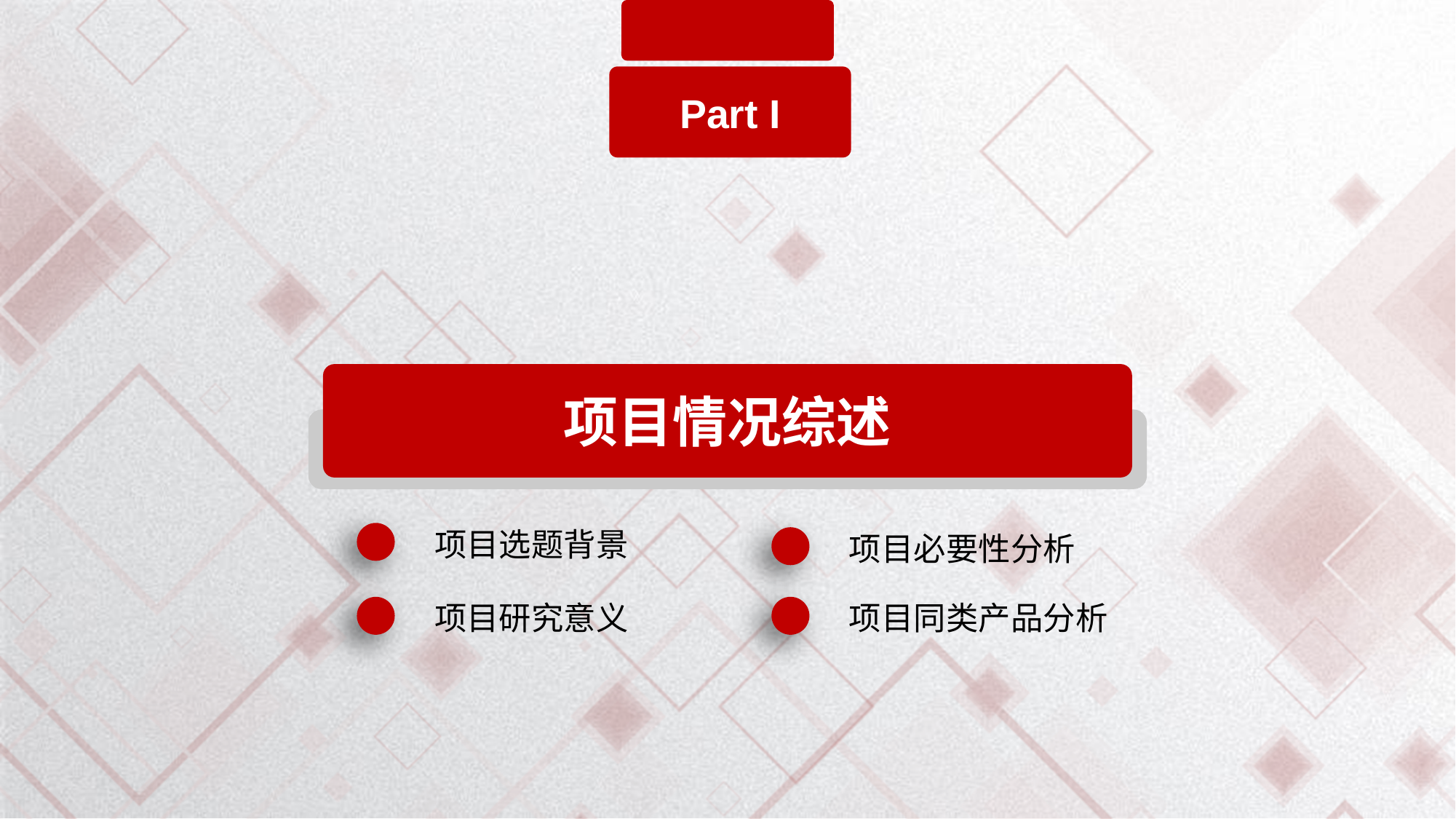

Part I
项目情况综述

项目选题背景

项目必要性分析

项目研究意义

项目同类产品分析